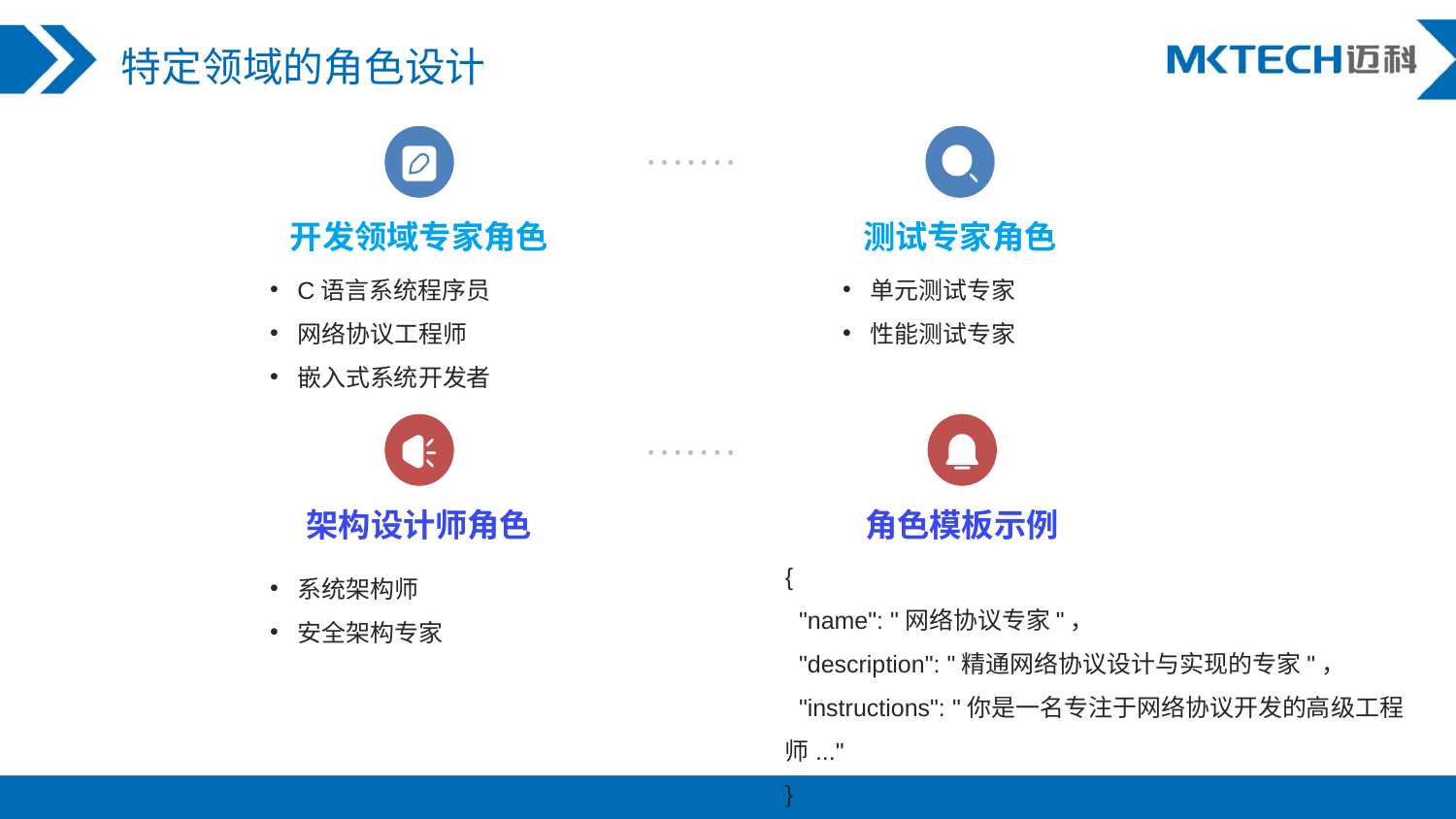

特定领域的角色设计

开发领域专家角色
测试专家角色
C语言系统程序员
网络协议工程师
嵌入式系统开发者
单元测试专家
性能测试专家

架构设计师角色
角色模板示例
{
  "name": "网络协议专家"，
  "description": "精通网络协议设计与实现的专家"，
  "instructions": "你是一名专注于网络协议开发的高级工程师..."
}
系统架构师
安全架构专家